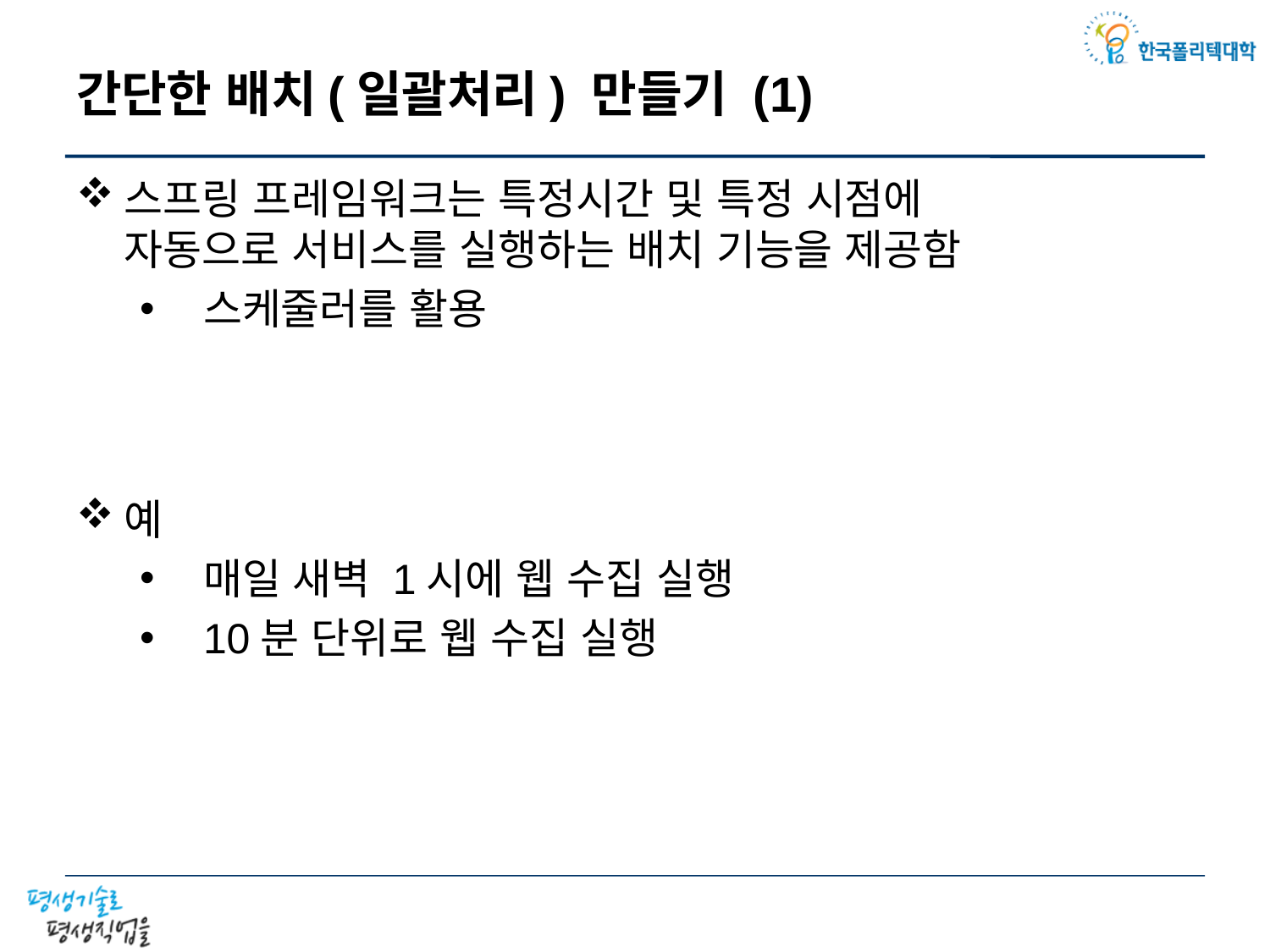

# 간단한 배치(일괄처리) 만들기 (1)
스프링 프레임워크는 특정시간 및 특정 시점에
자동으로 서비스를 실행하는 배치 기능을 제공함
스케줄러를 활용

예
매일 새벽 1시에 웹 수집 실행
10분 단위로 웹 수집 실행